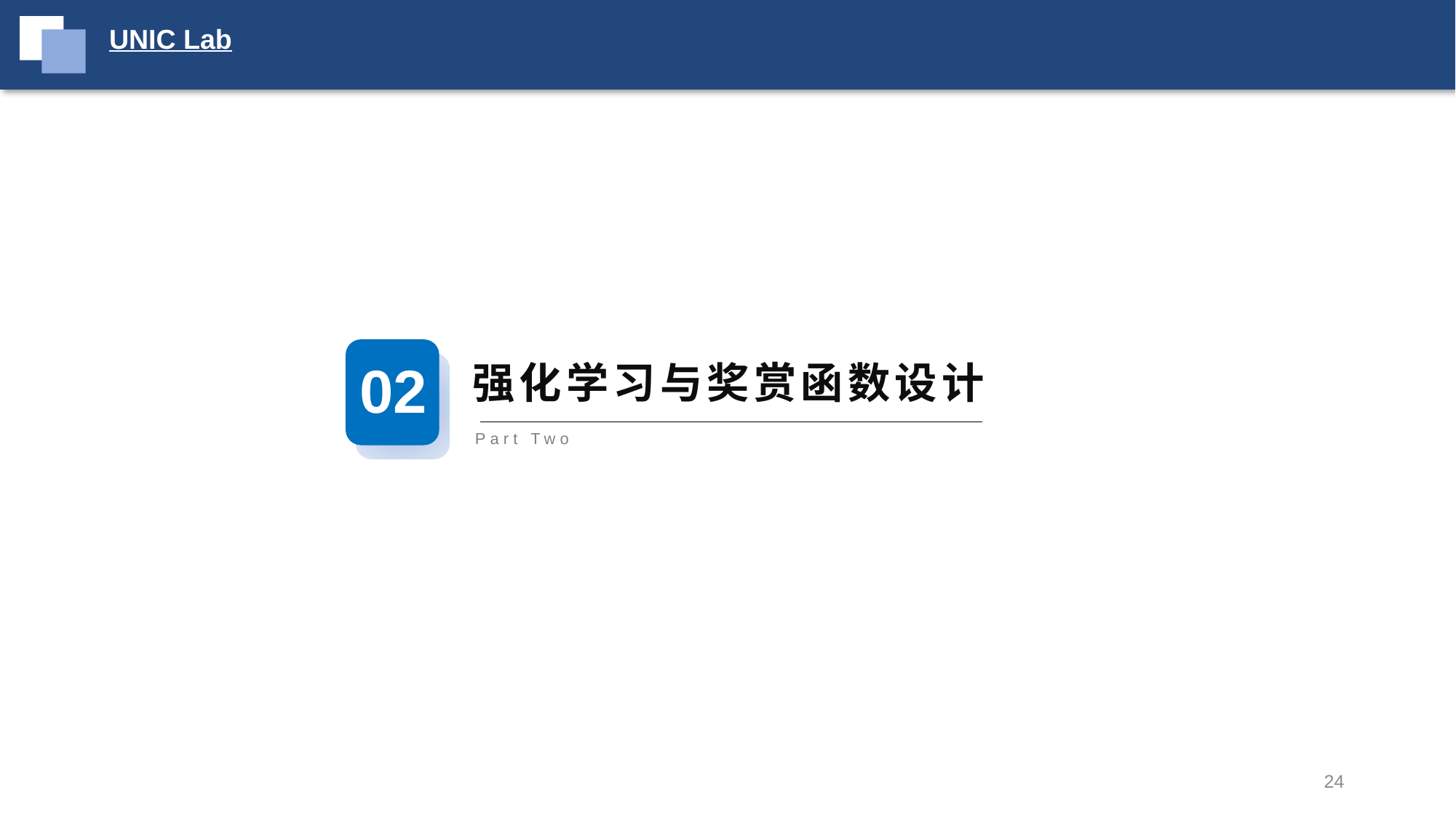

UNIC Lab

02

强化学习与奖赏函数设计
Part Two
24